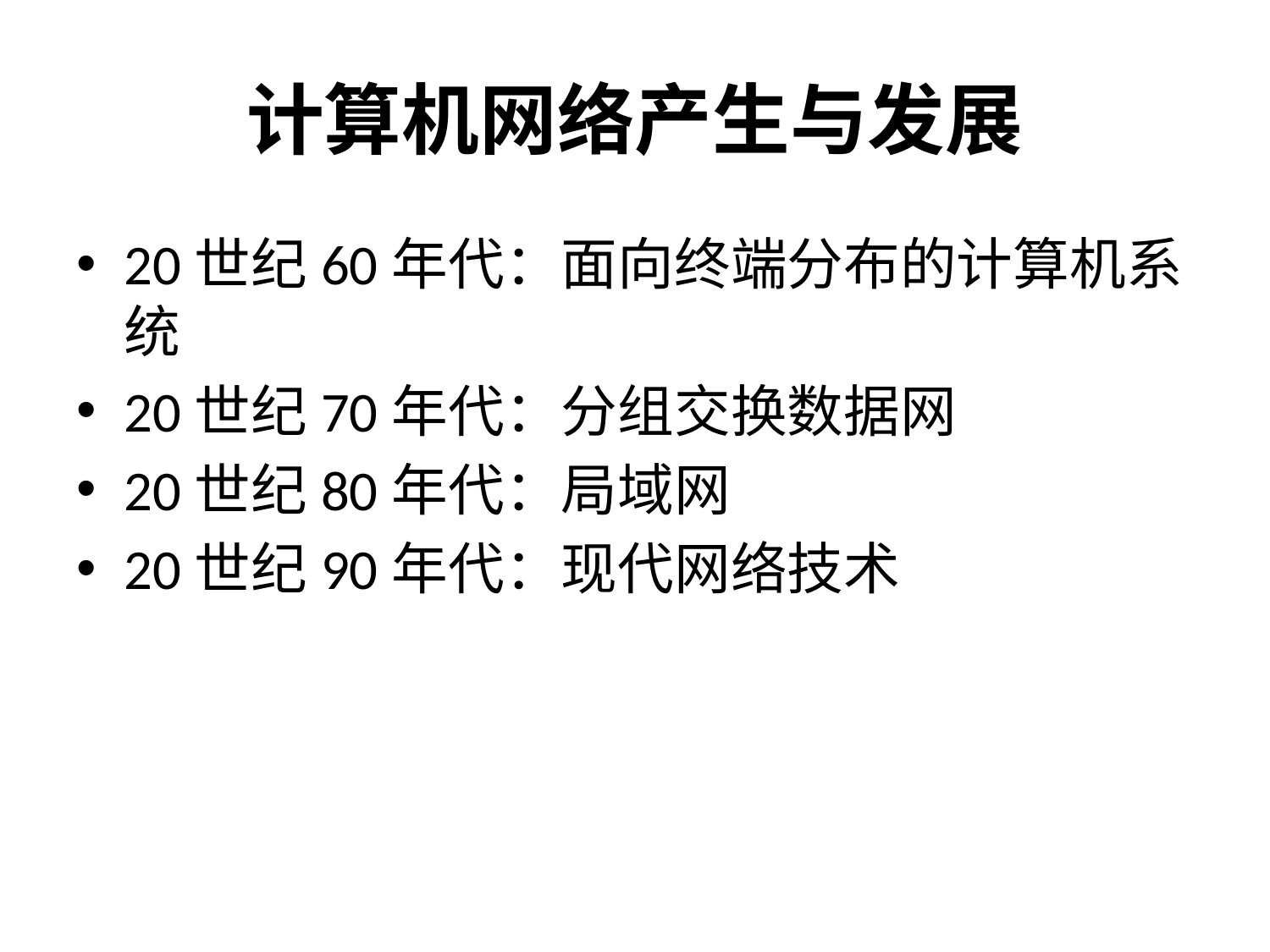

# 计算机网络产生与发展
20世纪60年代：面向终端分布的计算机系统
20世纪70年代：分组交换数据网
20世纪80年代：局域网
20世纪90年代：现代网络技术